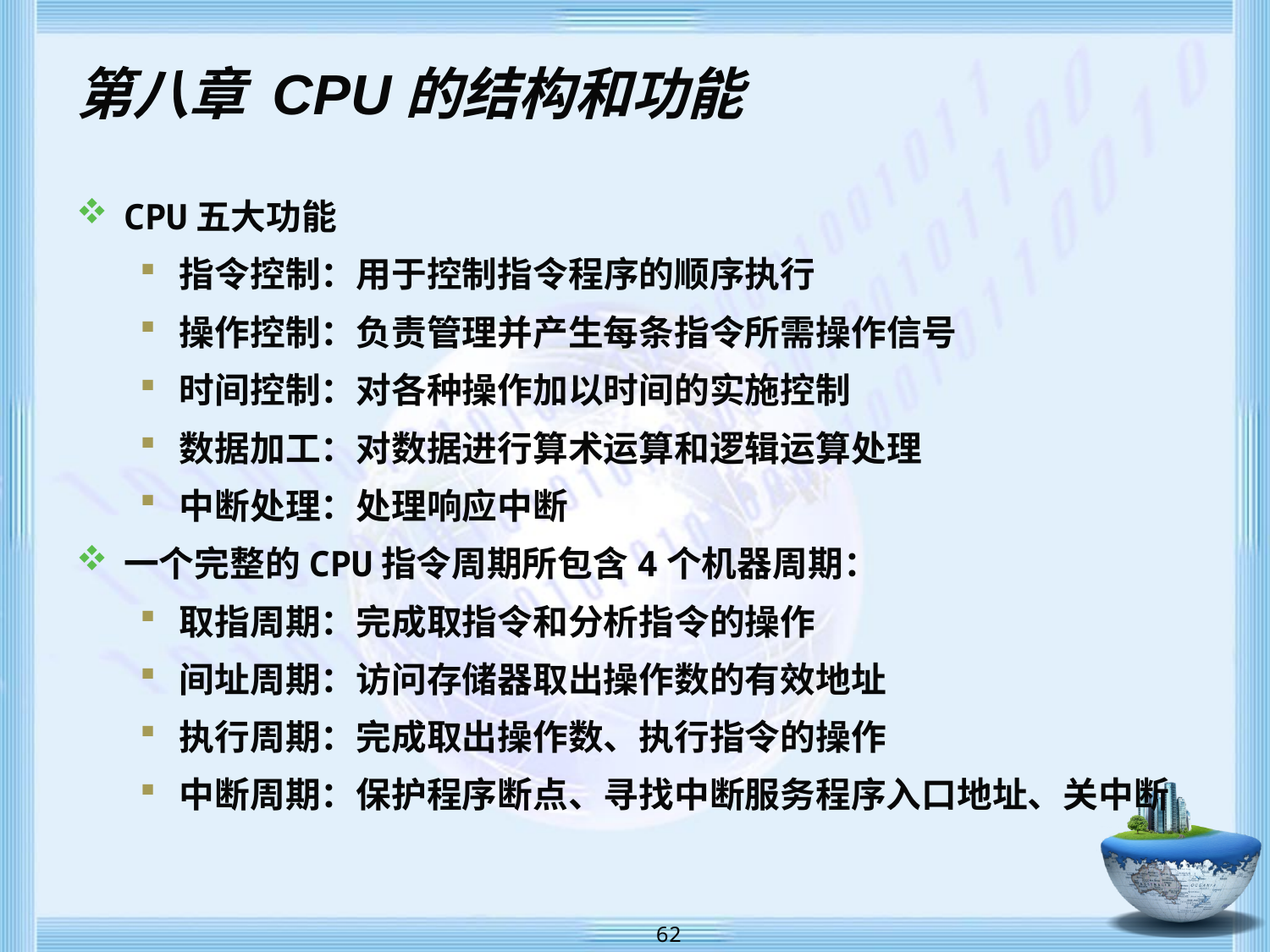

# 第八章 CPU的结构和功能
CPU五大功能
指令控制：用于控制指令程序的顺序执行
操作控制：负责管理并产生每条指令所需操作信号
时间控制：对各种操作加以时间的实施控制
数据加工：对数据进行算术运算和逻辑运算处理
中断处理：处理响应中断
一个完整的CPU指令周期所包含4个机器周期：
取指周期：完成取指令和分析指令的操作
间址周期：访问存储器取出操作数的有效地址
执行周期：完成取出操作数、执行指令的操作
中断周期：保护程序断点、寻找中断服务程序入口地址、关中断
    62